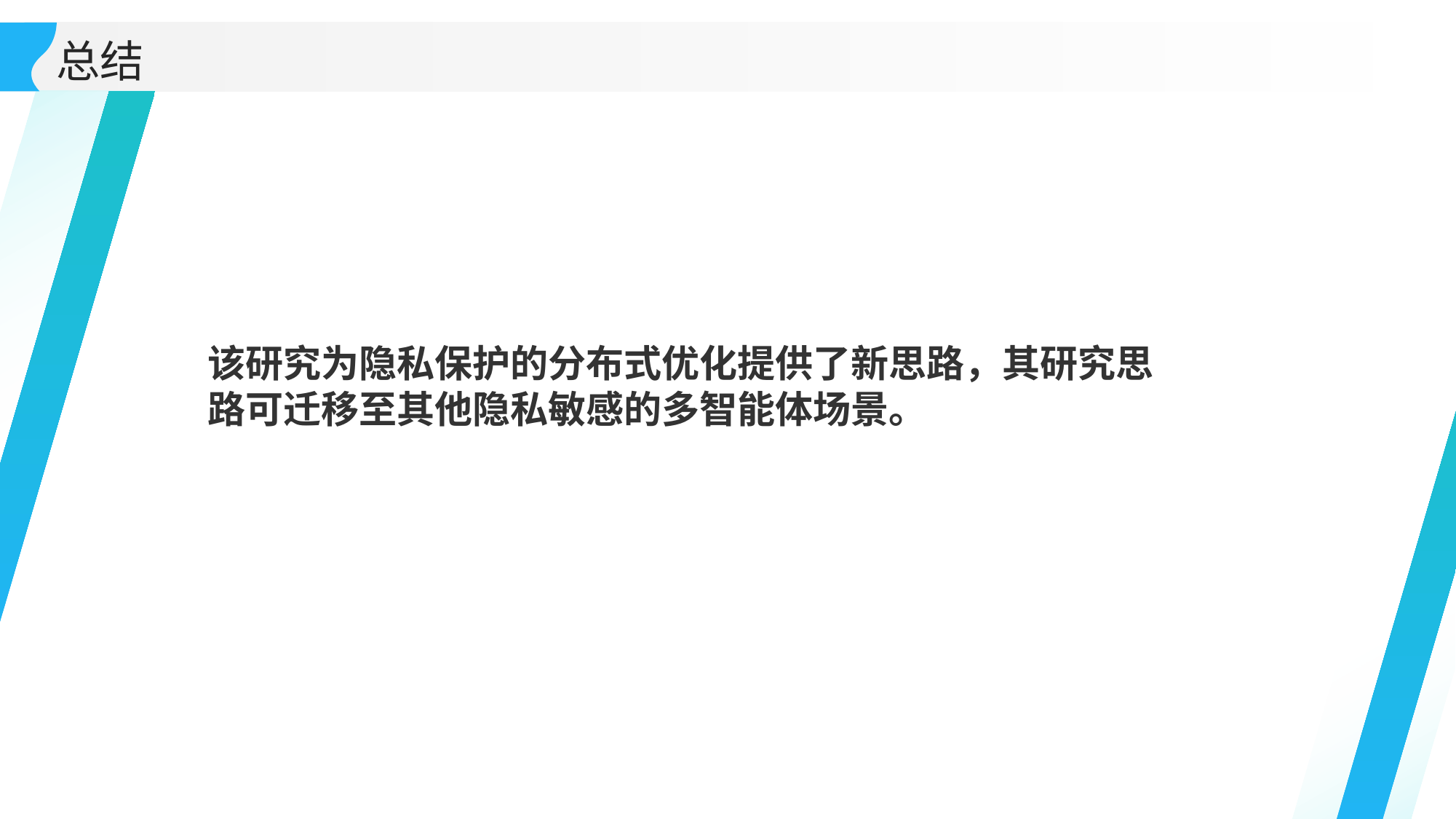

总结

02
该研究为隐私保护的分布式优化提供了新思路，其研究思路可迁移至其他隐私敏感的多智能体场景。